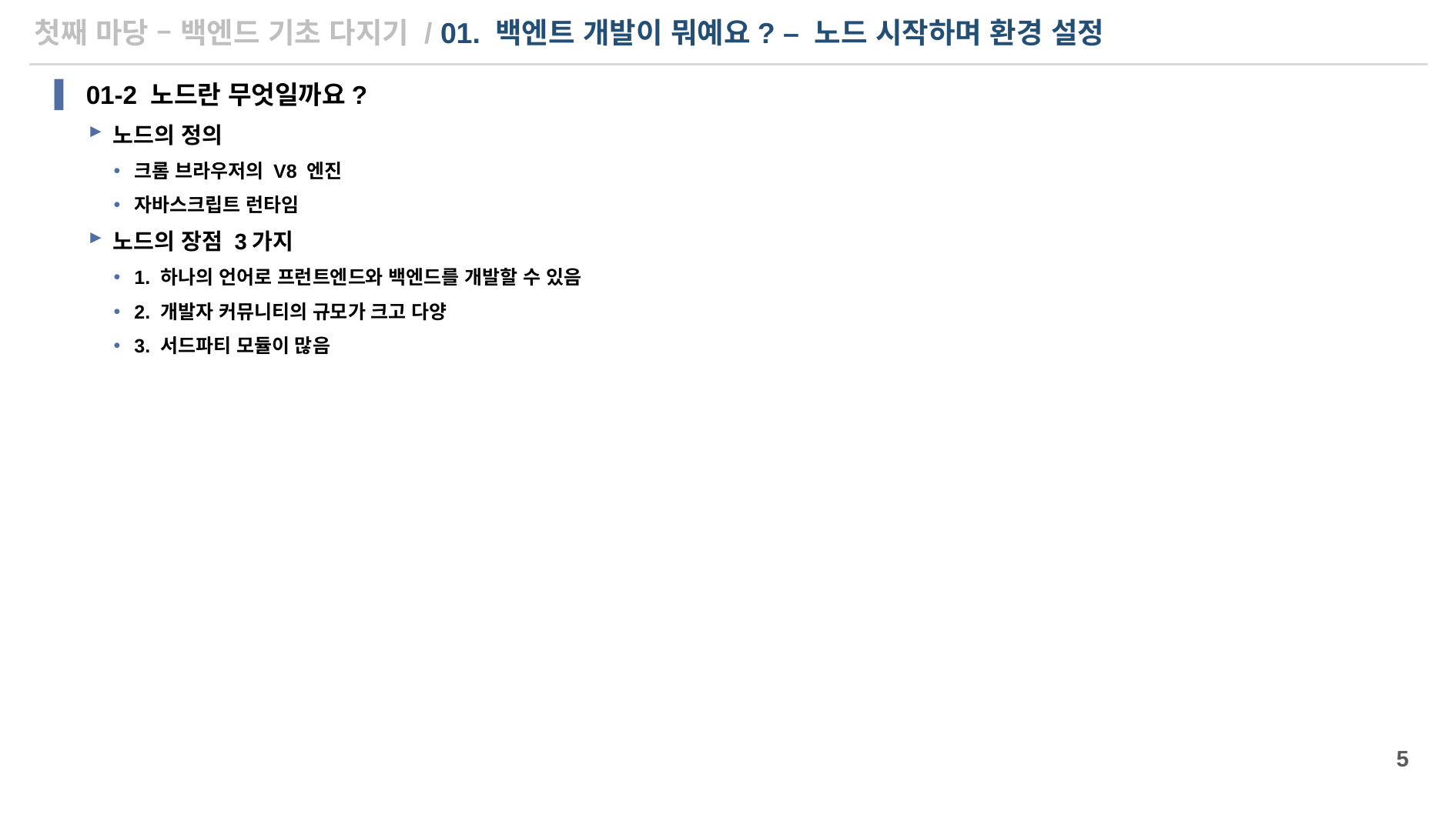

# 첫째 마당 – 백엔드 기초 다지기 / 01. 백엔트 개발이 뭐예요? – 노드 시작하며 환경 설정
01-2 노드란 무엇일까요?
노드의 정의
크롬 브라우저의 V8 엔진
자바스크립트 런타임
노드의 장점 3가지
1. 하나의 언어로 프런트엔드와 백엔드를 개발할 수 있음
2. 개발자 커뮤니티의 규모가 크고 다양
3. 서드파티 모듈이 많음
5